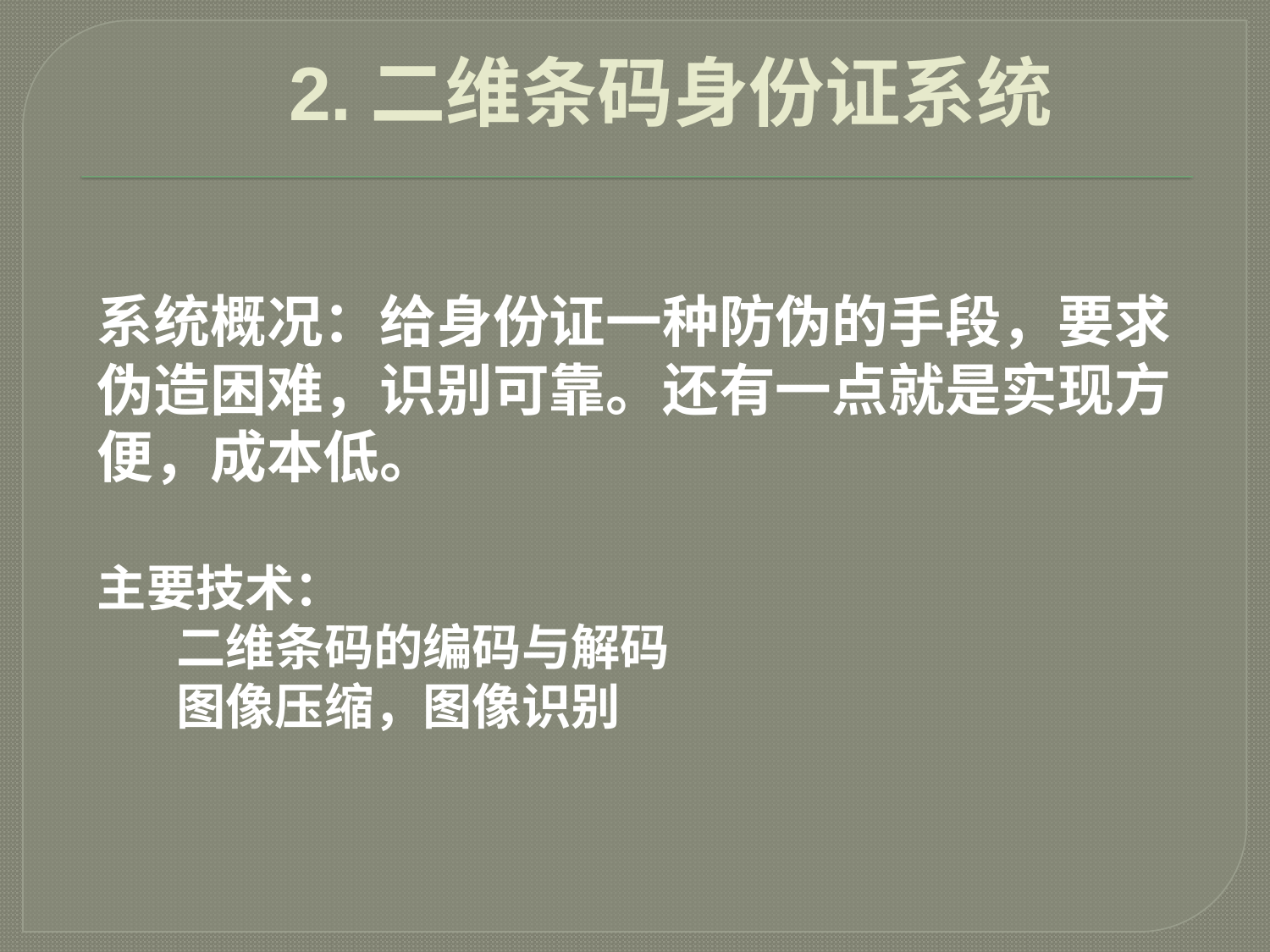

# 2.二维条码身份证系统
系统概况：给身份证一种防伪的手段，要求
伪造困难，识别可靠。还有一点就是实现方
便，成本低。

主要技术：
      二维条码的编码与解码
      图像压缩，图像识别